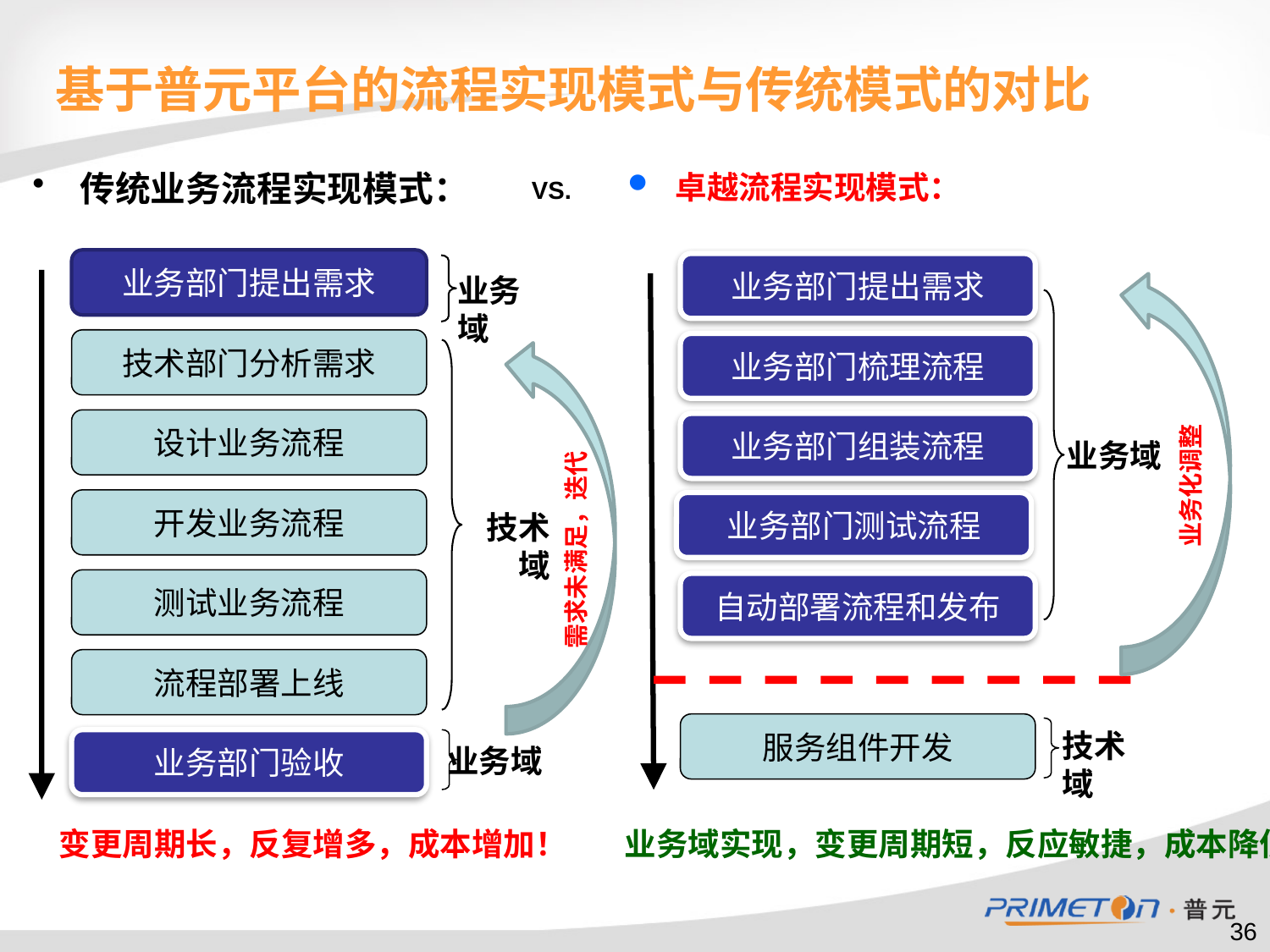

# 基于普元平台的流程实现模式与传统模式的对比
VS.
传统业务流程实现模式：
卓越流程实现模式：
业务部门提出需求

业务域
技术部门分析需求

设计业务流程
开发业务流程
技术域
测试业务流程
流程部署上线
业务部门验收

业务域
业务部门提出需求

业务部门梳理流程
业务部门组装流程
业务域
业务部门测试流程
自动部署流程和发布

服务组件开发

技术域
业务化调整

需求未满足，迭代

变更周期长，反复增多，成本增加！
业务域实现，变更周期短，反应敏捷，成本降低！
36